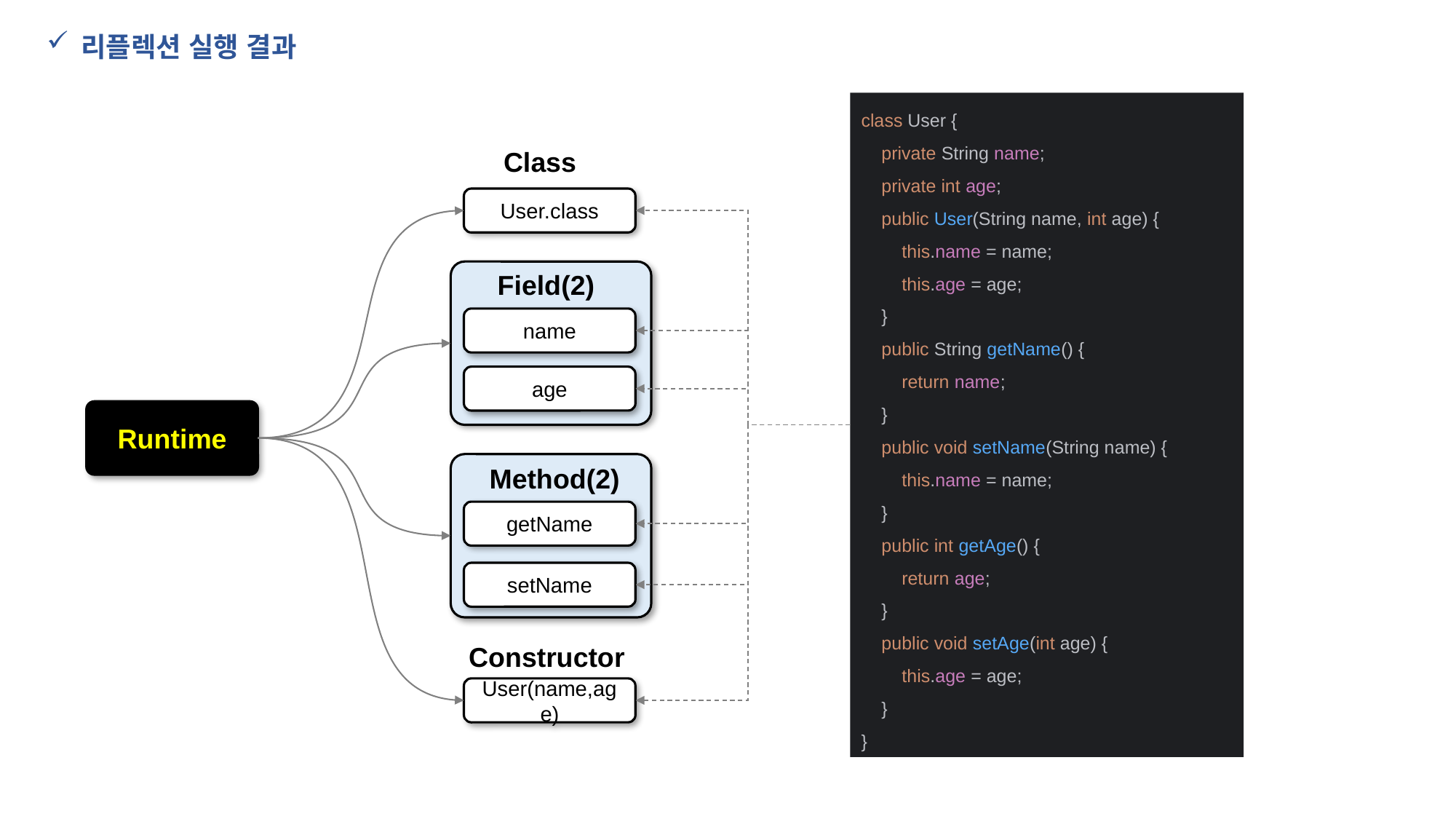

리플렉션 실행 결과
class User {
    private String name;
    private int age;
    public User(String name, int age) {
        this.name = name;
        this.age = age;
    }
    public String getName() {
        return name;
    }
    public void setName(String name) {
        this.name = name;
    }
    public int getAge() {
        return age;
    }
    public void setAge(int age) {
        this.age = age;
    }
}
Class
User.class

Field(2)
name
age
Runtime

Method(2)
getName
setName
Constructor
User(name,age)